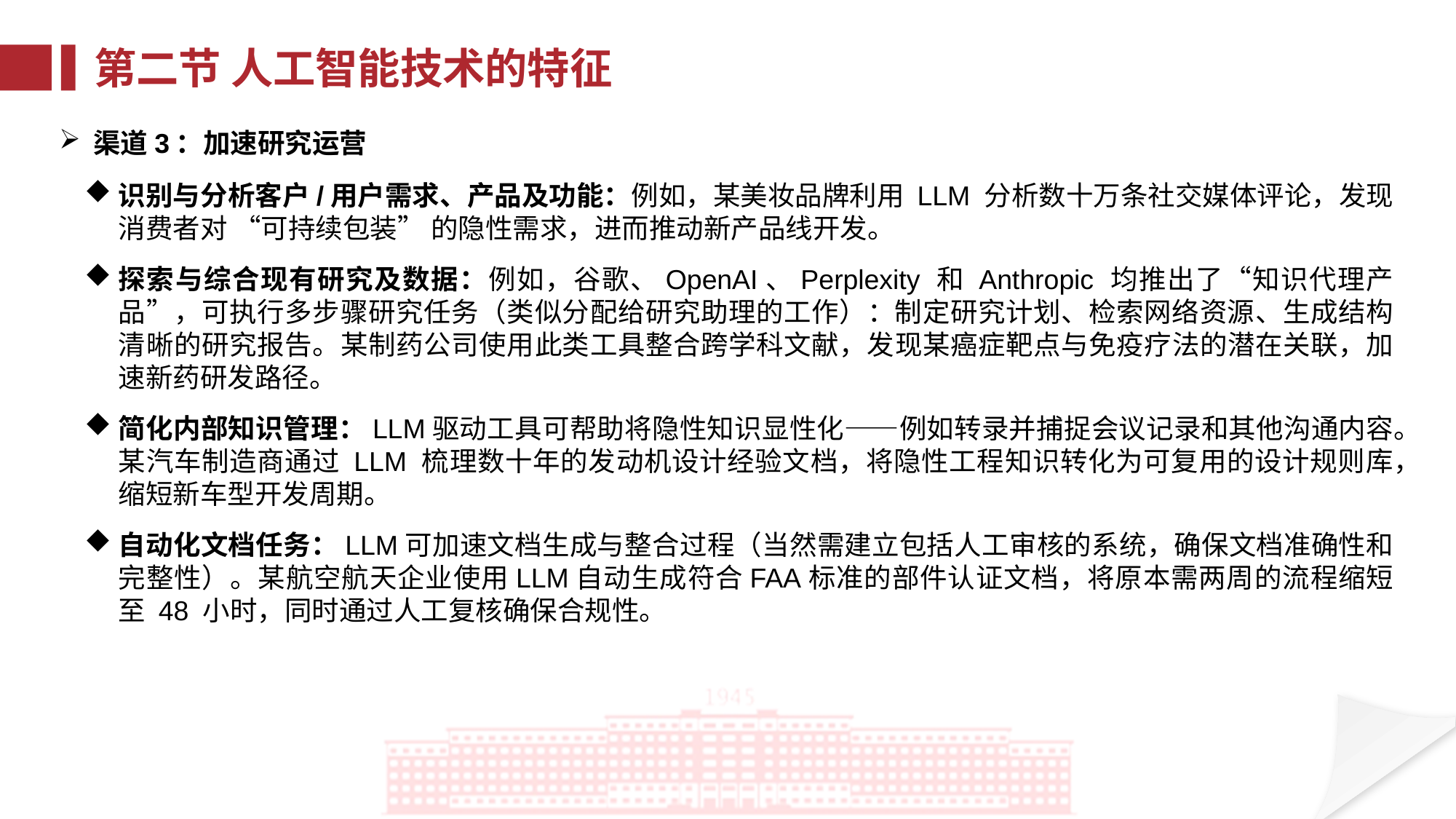

第二节 人工智能技术的特征
渠道3：加速研究运营
识别与分析客户/用户需求、产品及功能：例如，某美妆品牌利用 LLM 分析数十万条社交媒体评论，发现消费者对 “可持续包装” 的隐性需求，进而推动新产品线开发。
探索与综合现有研究及数据：例如，谷歌、OpenAI、Perplexity 和 Anthropic 均推出了“知识代理产品”，可执行多步骤研究任务（类似分配给研究助理的工作）：制定研究计划、检索网络资源、生成结构清晰的研究报告。某制药公司使用此类工具整合跨学科文献，发现某癌症靶点与免疫疗法的潜在关联，加速新药研发路径。
简化内部知识管理：LLM驱动工具可帮助将隐性知识显性化——例如转录并捕捉会议记录和其他沟通内容。某汽车制造商通过 LLM 梳理数十年的发动机设计经验文档，将隐性工程知识转化为可复用的设计规则库，缩短新车型开发周期。
自动化文档任务：LLM可加速文档生成与整合过程（当然需建立包括人工审核的系统，确保文档准确性和完整性）。某航空航天企业使用LLM自动生成符合FAA标准的部件认证文档，将原本需两周的流程缩短至 48 小时，同时通过人工复核确保合规性。